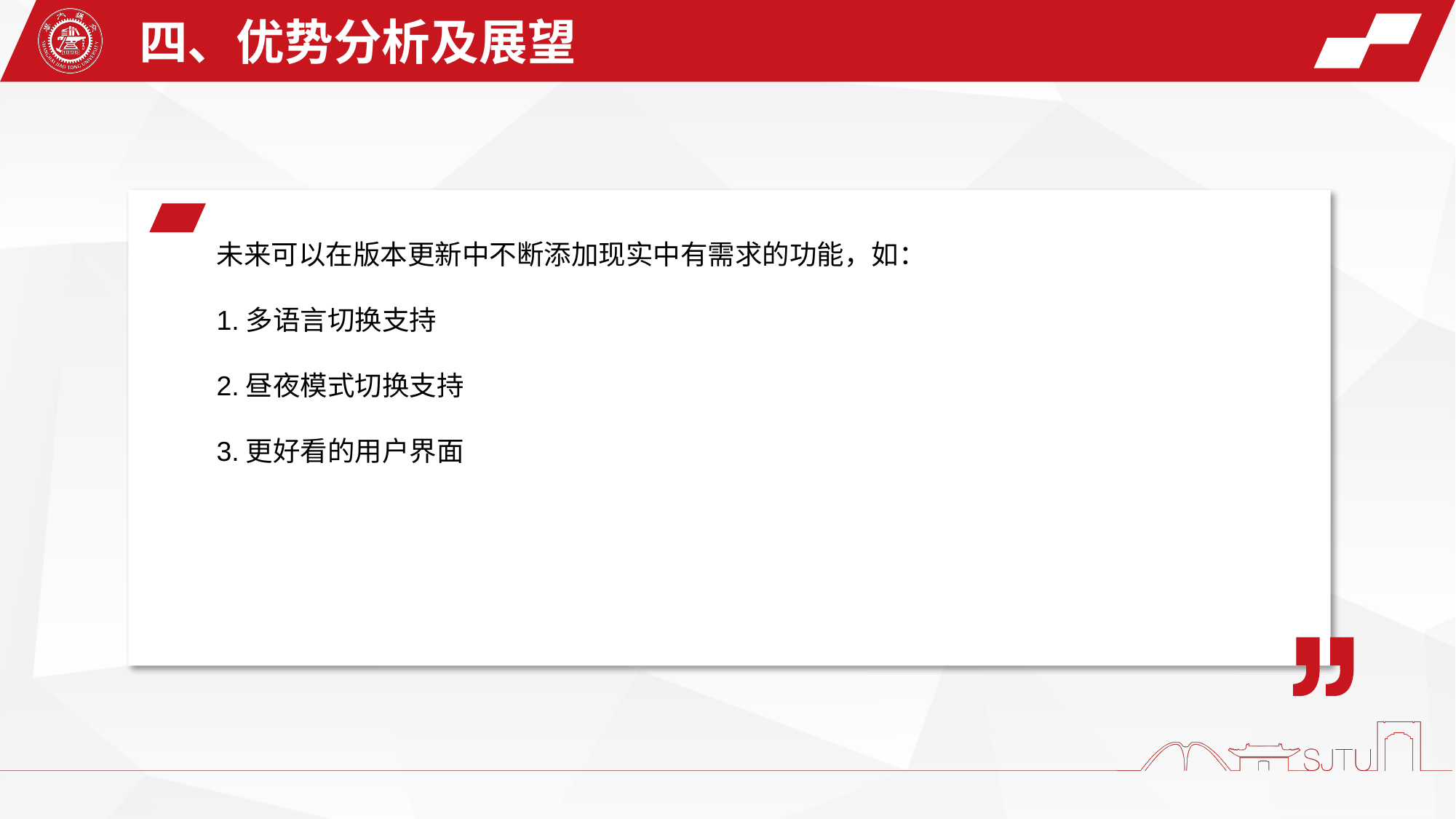

四、优势分析及展望

未来可以在版本更新中不断添加现实中有需求的功能，如：
1.多语言切换支持

2.昼夜模式切换支持

3.更好看的用户界面